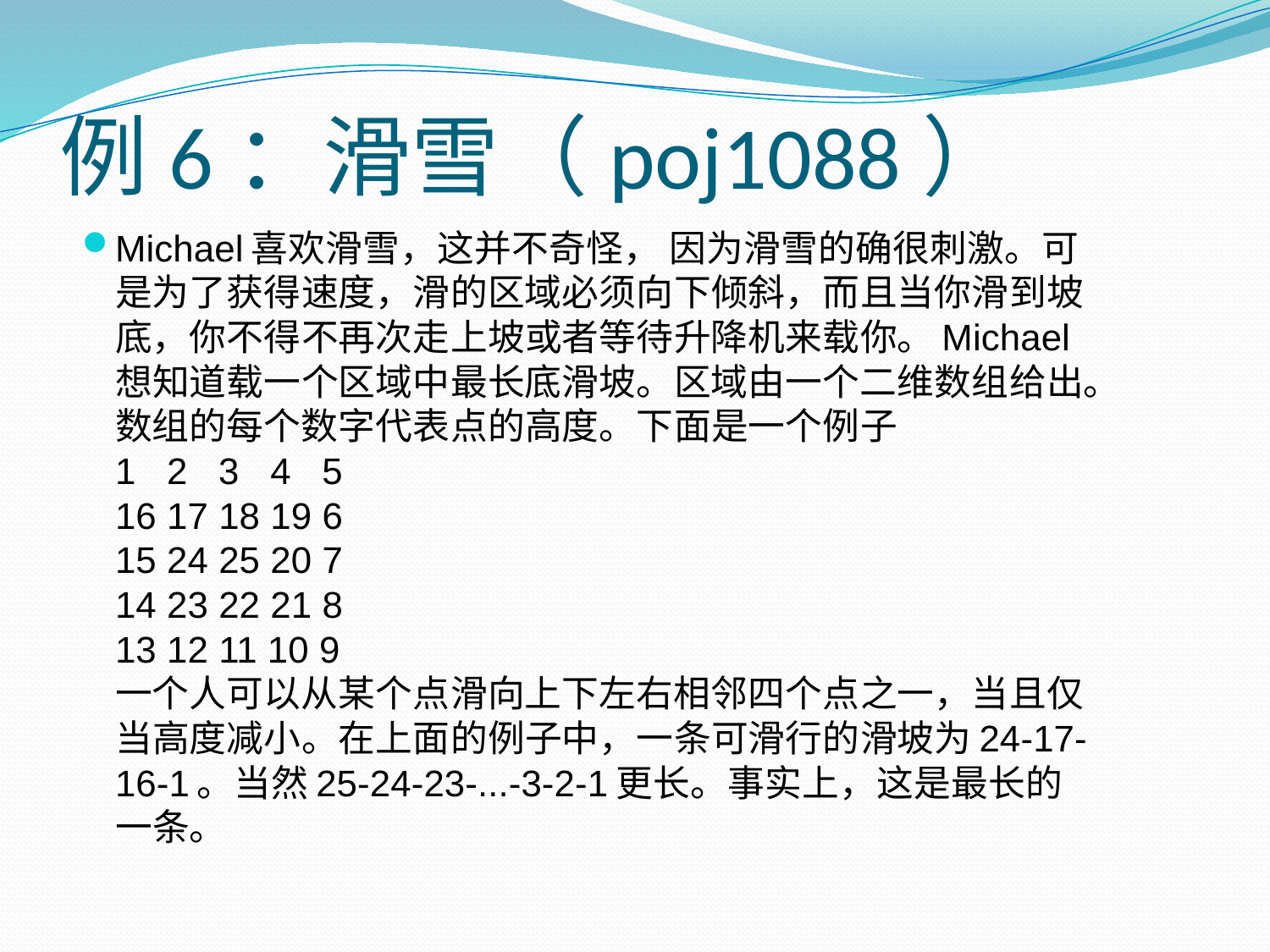

# 例6：滑雪（poj1088）
Michael喜欢滑雪，这并不奇怪， 因为滑雪的确很刺激。可是为了获得速度，滑的区域必须向下倾斜，而且当你滑到坡底，你不得不再次走上坡或者等待升降机来载你。Michael想知道载一个区域中最长底滑坡。区域由一个二维数组给出。数组的每个数字代表点的高度。下面是一个例子 
1   2   3   4   5
16 17 18 19 6
15 24 25 20 7
14 23 22 21 8
13 12 11 10 9
一个人可以从某个点滑向上下左右相邻四个点之一，当且仅当高度减小。在上面的例子中，一条可滑行的滑坡为24-17-16-1。当然25-24-23-...-3-2-1更长。事实上，这是最长的一条。